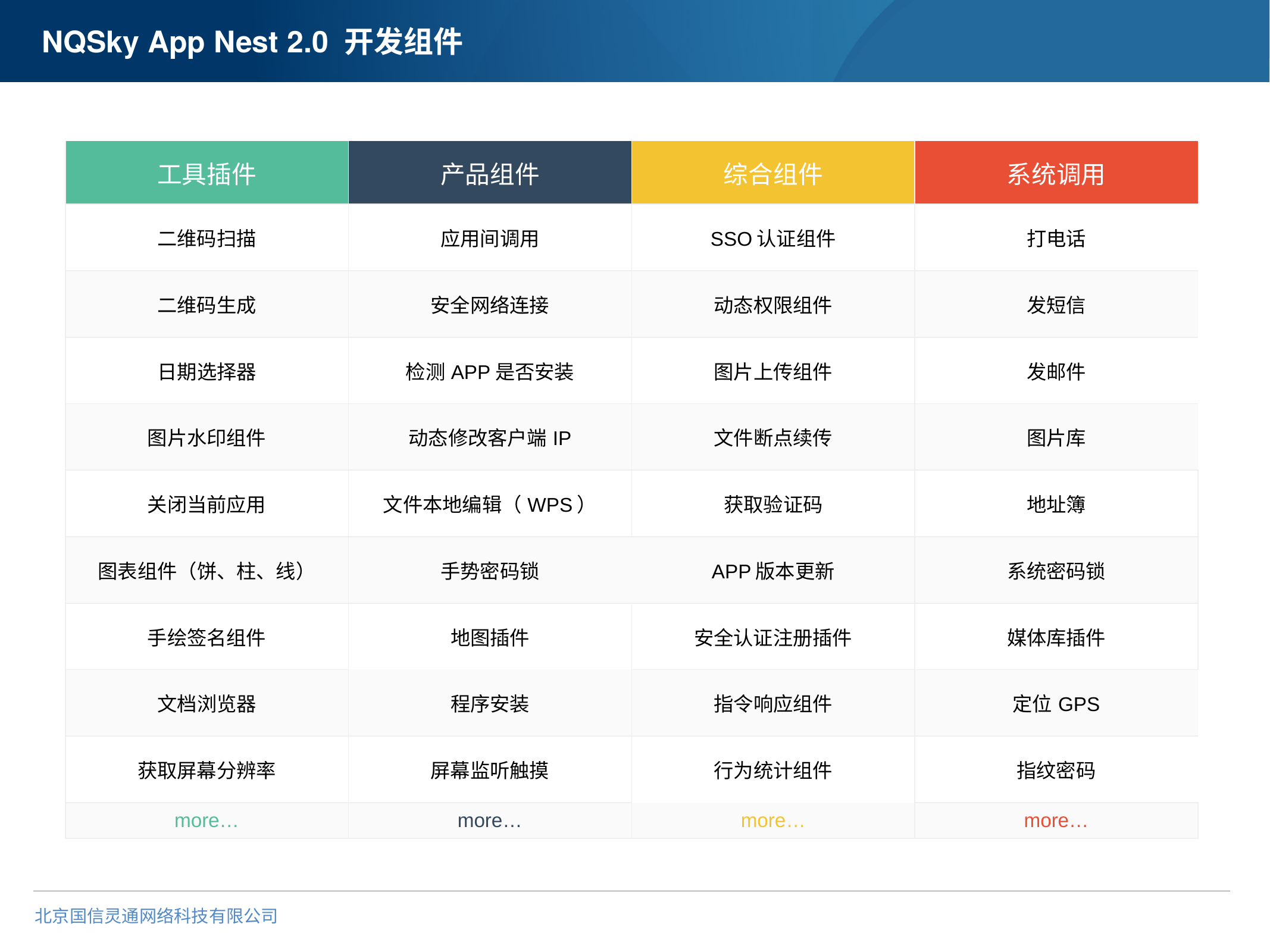

# NQSky App Nest 2.0 开发组件
| 工具插件 | 产品组件 | 综合组件 | 系统调用 |
| --- | --- | --- | --- |
| 二维码扫描 | 应用间调用 | SSO认证组件 | 打电话 |
| 二维码生成 | 安全网络连接 | 动态权限组件 | 发短信 |
| 日期选择器 | 检测APP是否安装 | 图片上传组件 | 发邮件 |
| 图片水印组件 | 动态修改客户端IP | 文件断点续传 | 图片库 |
| 关闭当前应用 | 文件本地编辑（WPS） | 获取验证码 | 地址簿 |
| 图表组件（饼、柱、线） | 手势密码锁 | APP版本更新 | 系统密码锁 |
| 手绘签名组件 | 地图插件 | 安全认证注册插件 | 媒体库插件 |
| 文档浏览器 | 程序安装 | 指令响应组件 | 定位GPS |
| 获取屏幕分辨率 | 屏幕监听触摸 | 行为统计组件 | 指纹密码 |
| more… | more… | more… | more… |
21